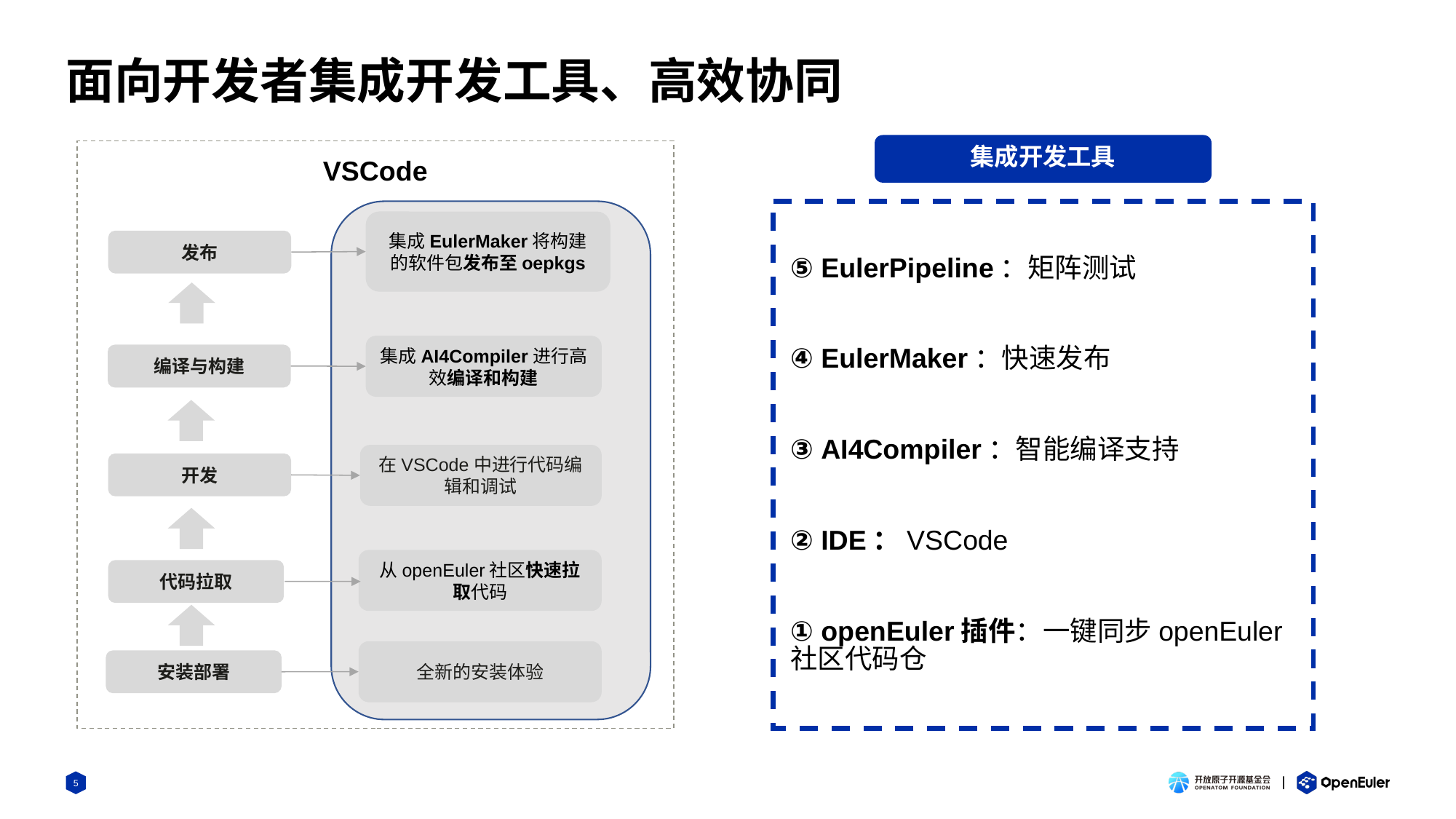

# 面向开发者集成开发工具、高效协同
集成开发工具
VSCode

⑤ EulerPipeline：矩阵测试

④ EulerMaker：快速发布

③ AI4Compiler：智能编译支持

② IDE：VSCode

① openEuler插件：一键同步openEuler社区代码仓
④
集成EulerMaker将构建的软件包发布至oepkgs
发布

③
集成AI4Compiler进行高效编译和构建
编译与构建

②
在VSCode中进行代码编辑和调试
开发

①
从openEuler社区快速拉取代码
代码拉取

全新的安装体验
安装部署